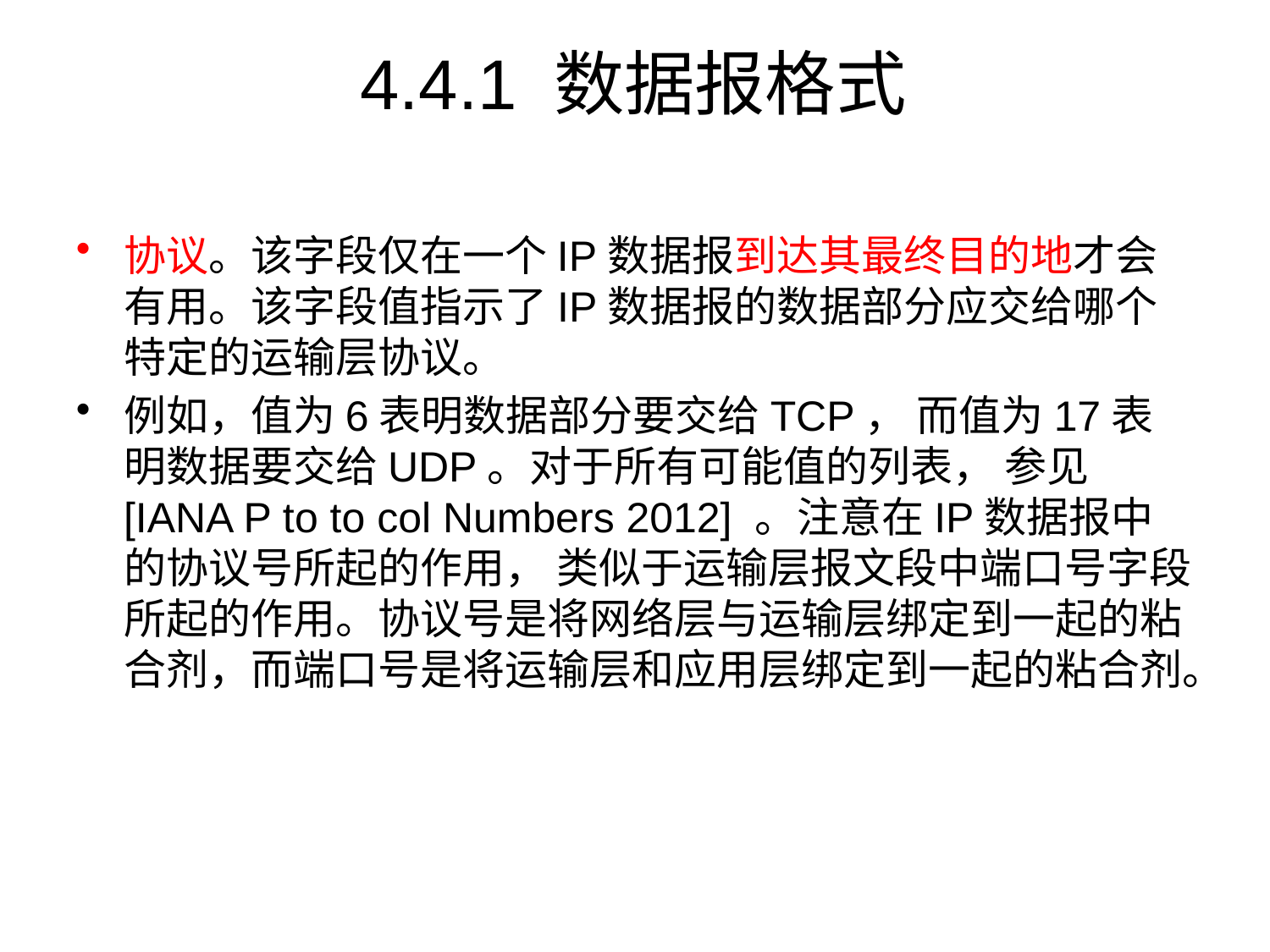

# 4.4.1 数据报格式
协议。该字段仅在一个IP数据报到达其最终目的地才会有用。该字段值指示了IP数据报的数据部分应交给哪个特定的运输层协议。
例如，值为6表明数据部分要交给TCP， 而值为17表明数据要交给UDP。对于所有可能值的列表， 参见[IANA P to to col Numbers 2012] 。注意在IP数据报中的协议号所起的作用， 类似于运输层报文段中端口号字段所起的作用。协议号是将网络层与运输层绑定到一起的粘合剂，而端口号是将运输层和应用层绑定到一起的粘合剂。